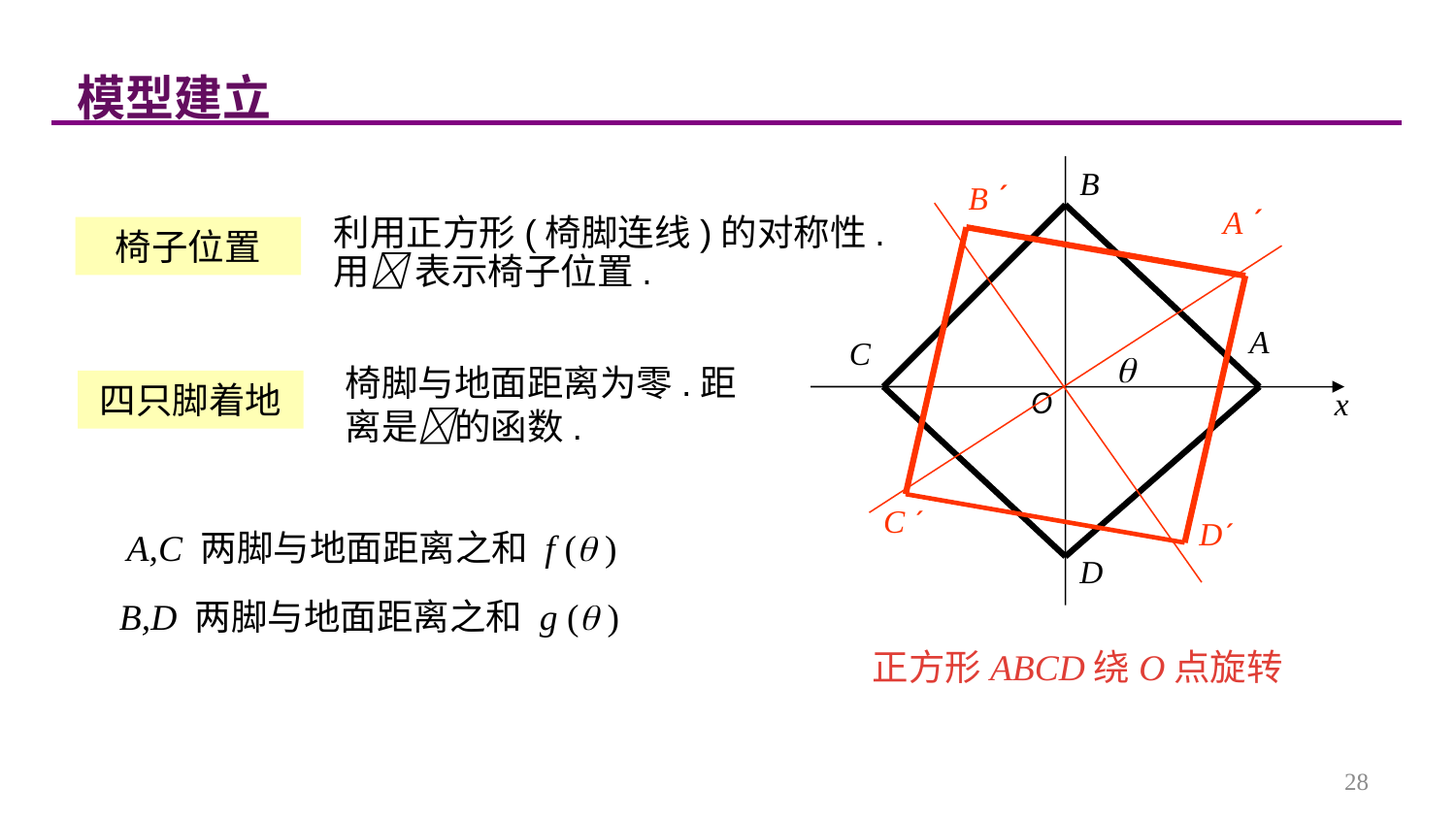

模型建立

B

A
C
O
x

D
B ´

C ´

D´
A ´
利用正方形(椅脚连线)的对称性.
椅子位置
用θ 表示椅子位置.
θ
椅脚与地面距离为零.距离是θ的函数.
四只脚着地
A,C 两脚与地面距离之和 f (θ )
B,D 两脚与地面距离之和 g (θ )
正方形ABCD绕O点旋转
28